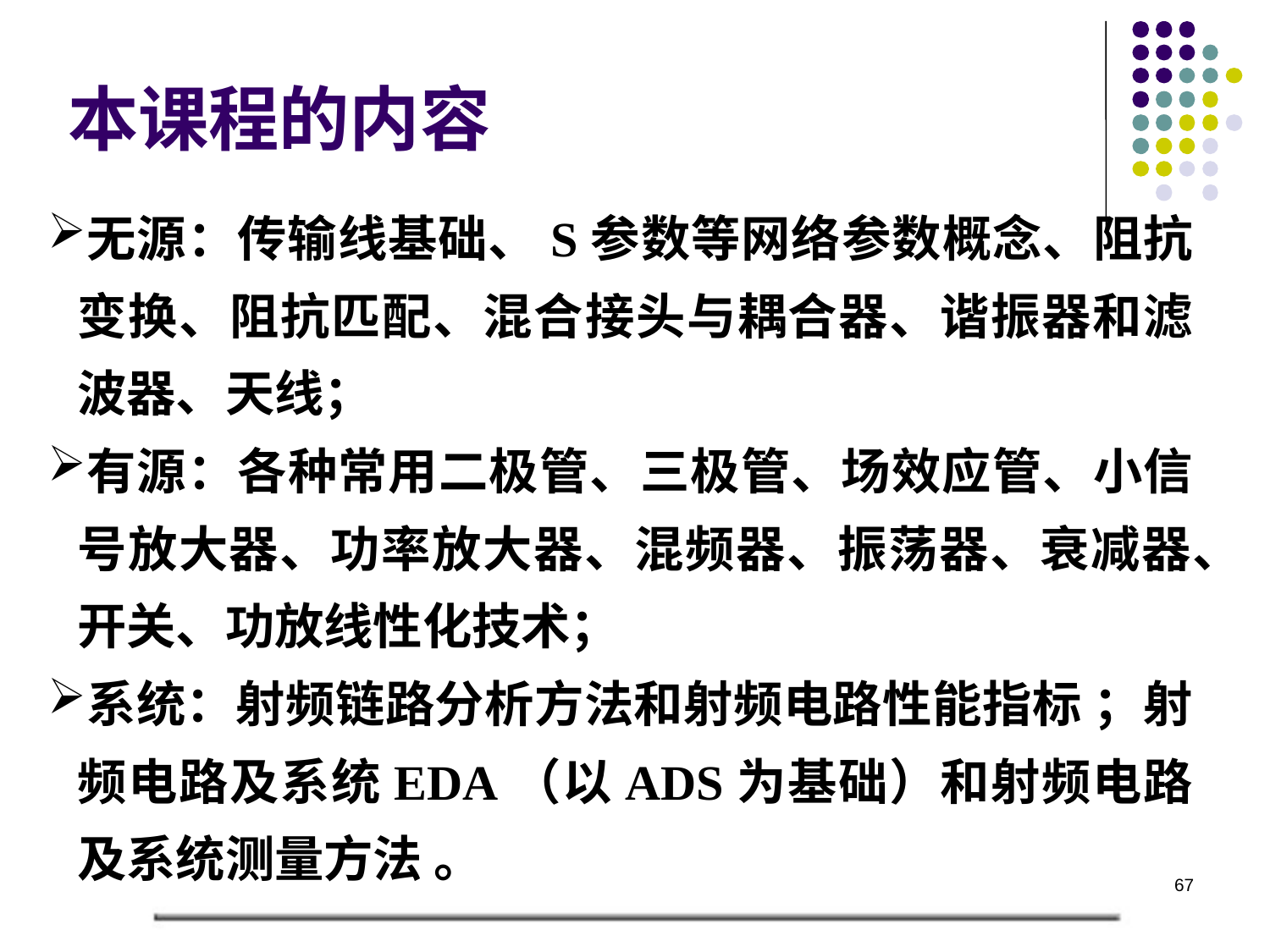

# 本课程的内容
无源：传输线基础、S参数等网络参数概念、阻抗变换、阻抗匹配、混合接头与耦合器、谐振器和滤波器、天线；
有源：各种常用二极管、三极管、场效应管、小信号放大器、功率放大器、混频器、振荡器、衰减器、开关、功放线性化技术；
系统：射频链路分析方法和射频电路性能指标 ；射频电路及系统EDA（以ADS为基础）和射频电路及系统测量方法 。

67